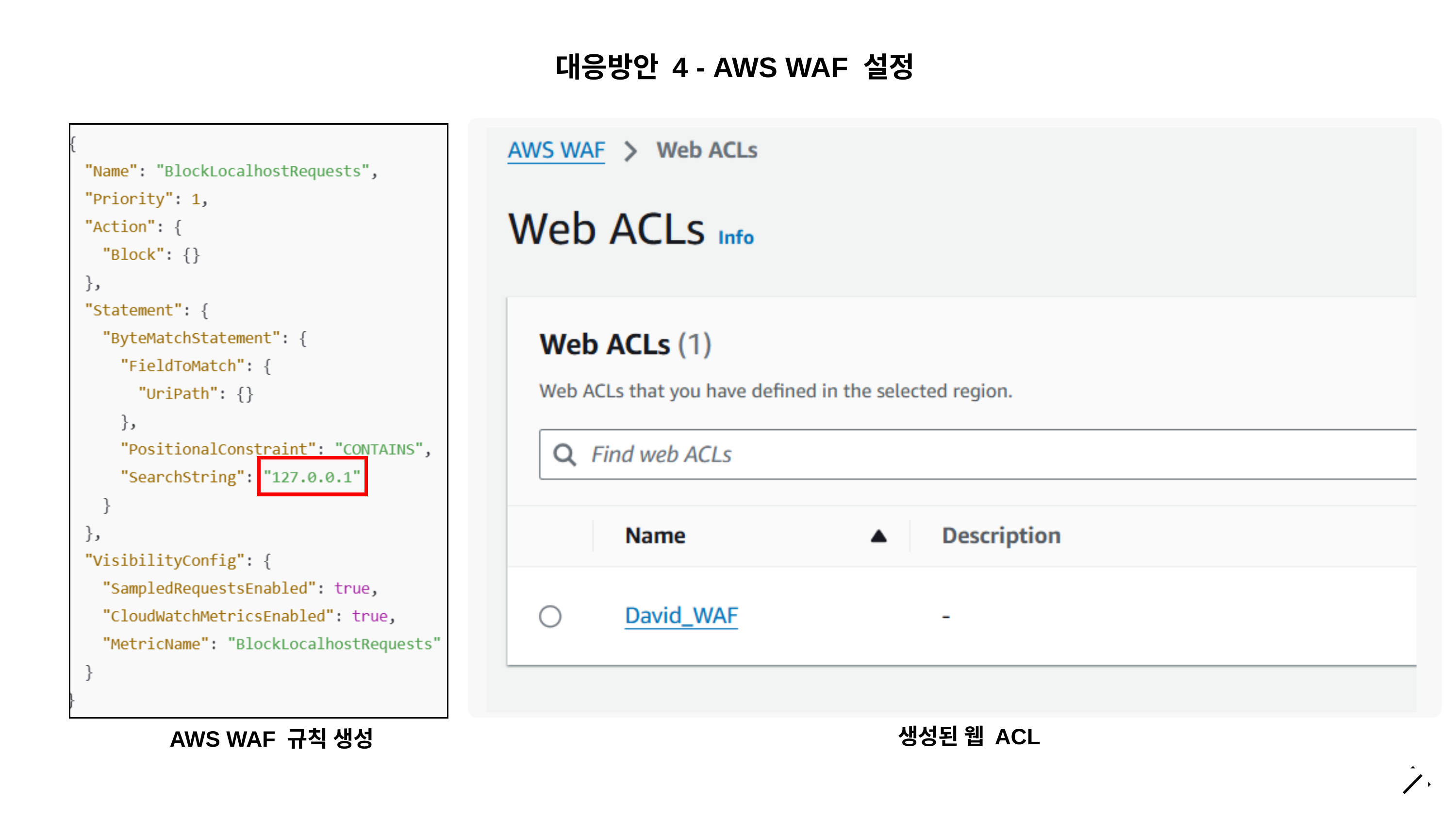

대응방안 4 - AWS WAF 설정

생성된 웹 ACL
AWS WAF 규칙 생성